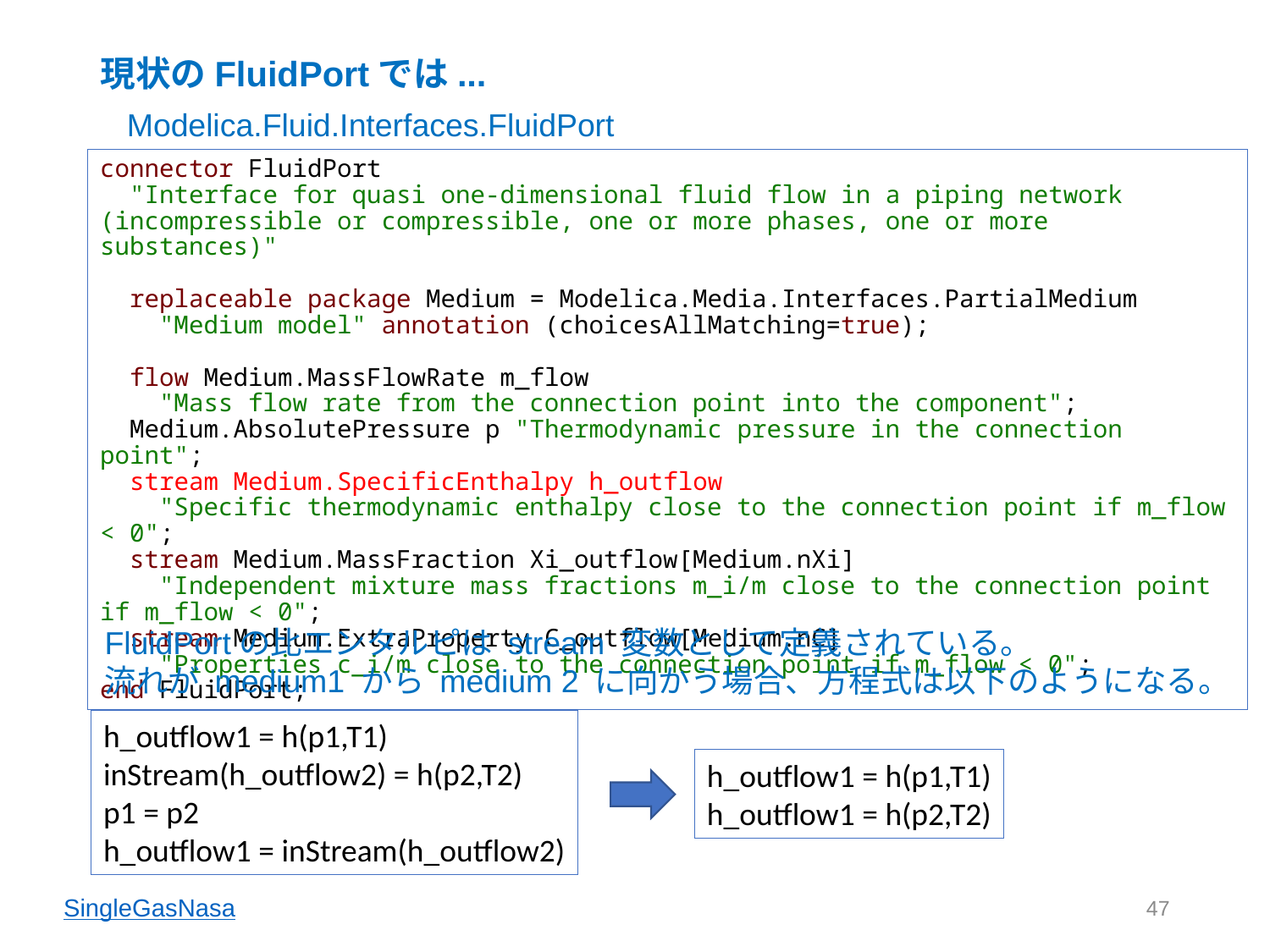

# 現状のFluidPortでは...
Modelica.Fluid.Interfaces.FluidPort
connector FluidPort
  "Interface for quasi one-dimensional fluid flow in a piping network (incompressible or compressible, one or more phases, one or more substances)"

  replaceable package Medium = Modelica.Media.Interfaces.PartialMedium
    "Medium model" annotation (choicesAllMatching=true);

  flow Medium.MassFlowRate m_flow
    "Mass flow rate from the connection point into the component";
  Medium.AbsolutePressure p "Thermodynamic pressure in the connection point";
  stream Medium.SpecificEnthalpy h_outflow
    "Specific thermodynamic enthalpy close to the connection point if m_flow < 0";
  stream Medium.MassFraction Xi_outflow[Medium.nXi]
    "Independent mixture mass fractions m_i/m close to the connection point if m_flow < 0";
  stream Medium.ExtraProperty C_outflow[Medium.nC]
    "Properties c_i/m close to the connection point if m_flow < 0";
end FluidPort;
FluidPortの比エンタルピは stream 変数として定義されている。
流れが medium1 から medium 2 に向かう場合、方程式は以下のようになる。
h_outflow1 = h(p1,T1)
inStream(h_outflow2) = h(p2,T2)
p1 = p2
h_outflow1 = inStream(h_outflow2)
h_outflow1 = h(p1,T1)
h_outflow1 = h(p2,T2)

47
SingleGasNasa